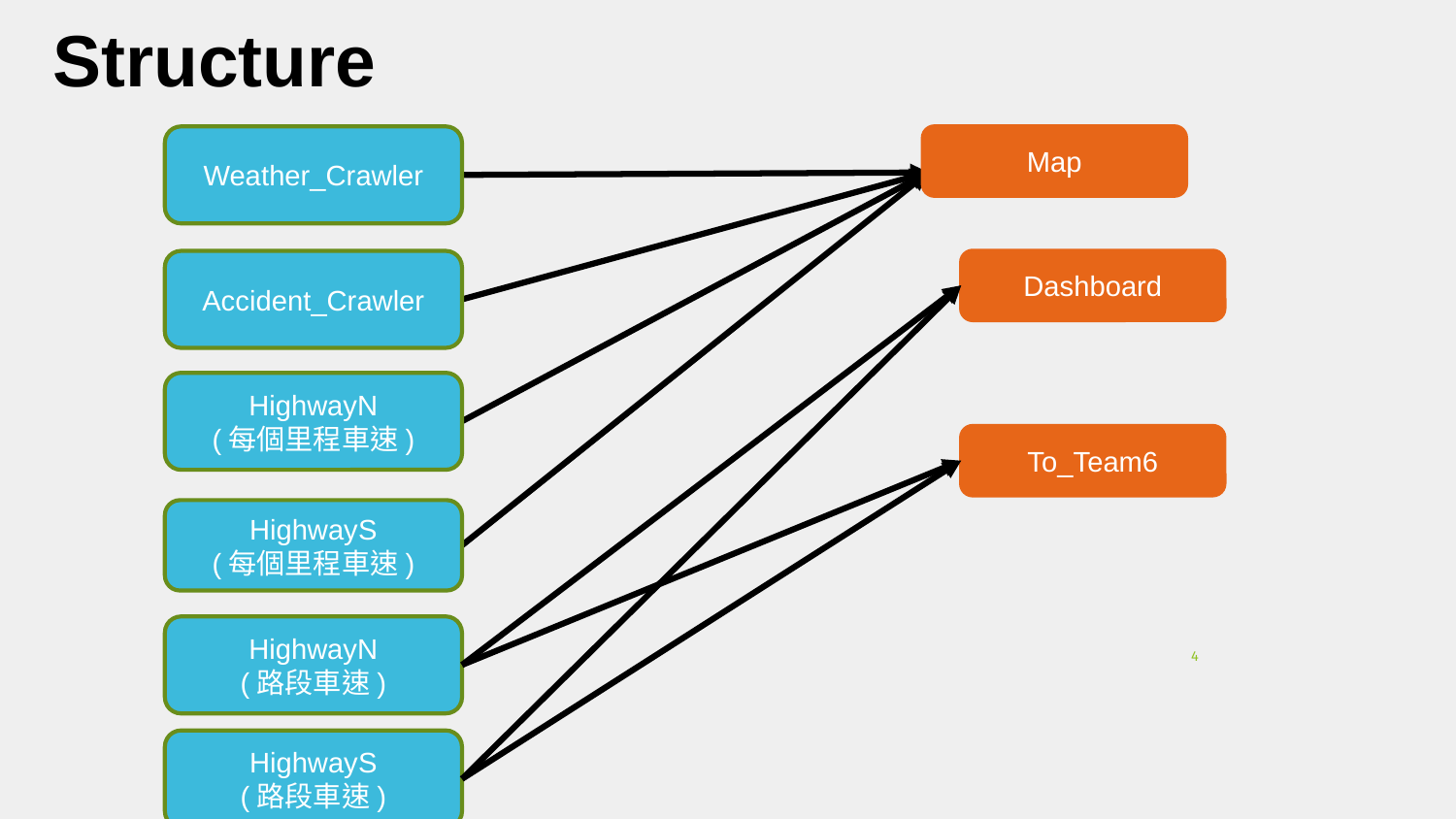

# Structure
Map
Weather_Crawler

Accident_Crawler
HighwayN
(每個里程車速)
HighwayS
(每個里程車速)
HighwayN
(路段車速)
HighwayS
(路段車速)
Dashboard
To_Team6
4